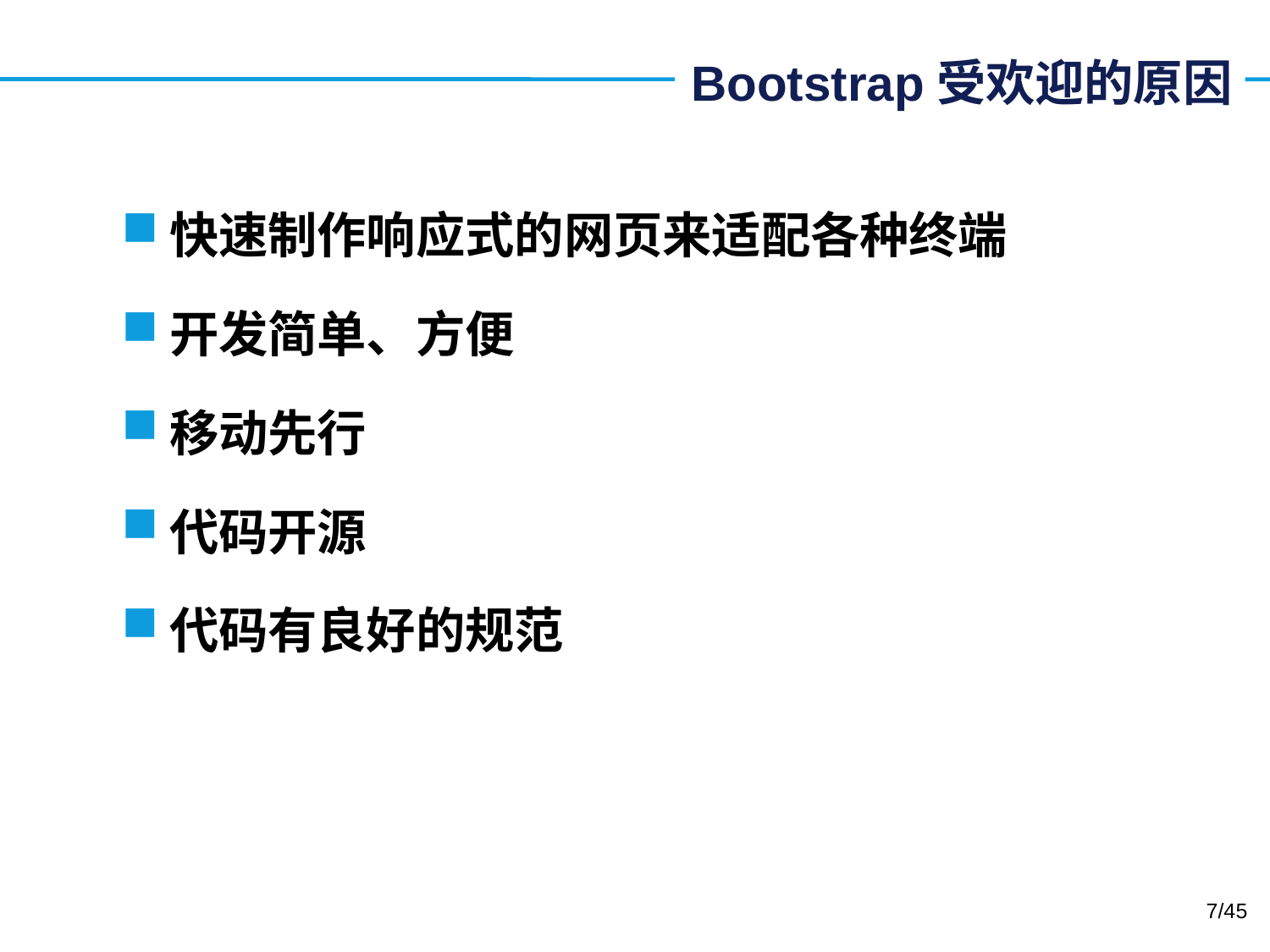

# Bootstrap受欢迎的原因
快速制作响应式的网页来适配各种终端
开发简单、方便
移动先行
代码开源
代码有良好的规范

7/45